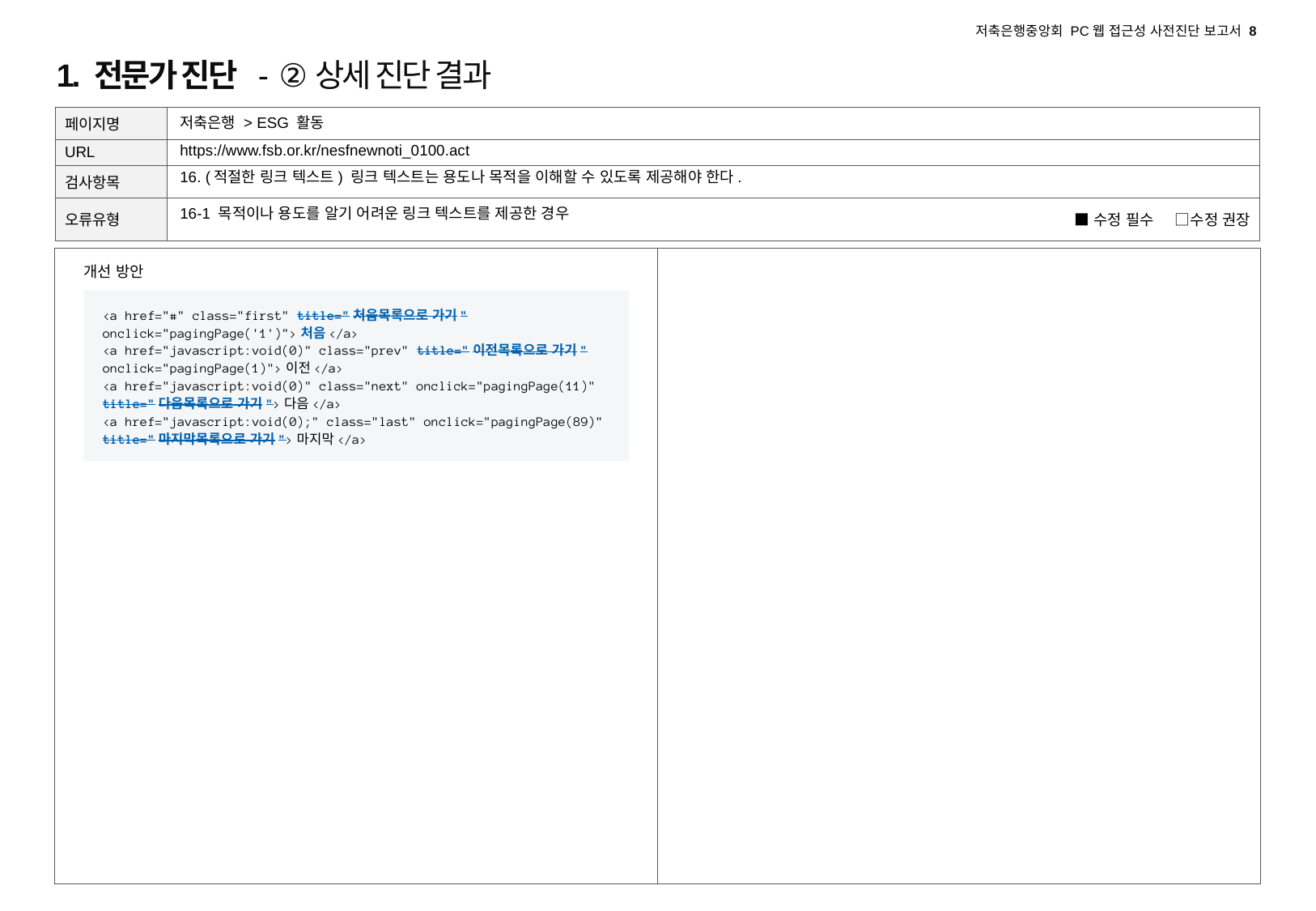

# 1. 전문가 진단  -  ②상세 진단 결과
저축은행 > ESG 활동
https://www.fsb.or.kr/nesfnewnoti_0100.act
16. (적절한 링크 텍스트) 링크 텍스트는 용도나 목적을 이해할 수 있도록 제공해야 한다.
16-1 목적이나 용도를 알기 어려운 링크 텍스트를 제공한 경우
개선 방안
<a href="#" class="first" title="처음목록으로 가기" onclick="pagingPage('1')">처음</a>
<a href="javascript:void(0)" class="prev" title="이전목록으로 가기" onclick="pagingPage(1)">이전</a>
<a href="javascript:void(0)" class="next" onclick="pagingPage(11)" title="다음목록으로 가기">다음</a>
<a href="javascript:void(0);" class="last" onclick="pagingPage(89)" title="마지막목록으로 가기">마지막</a>